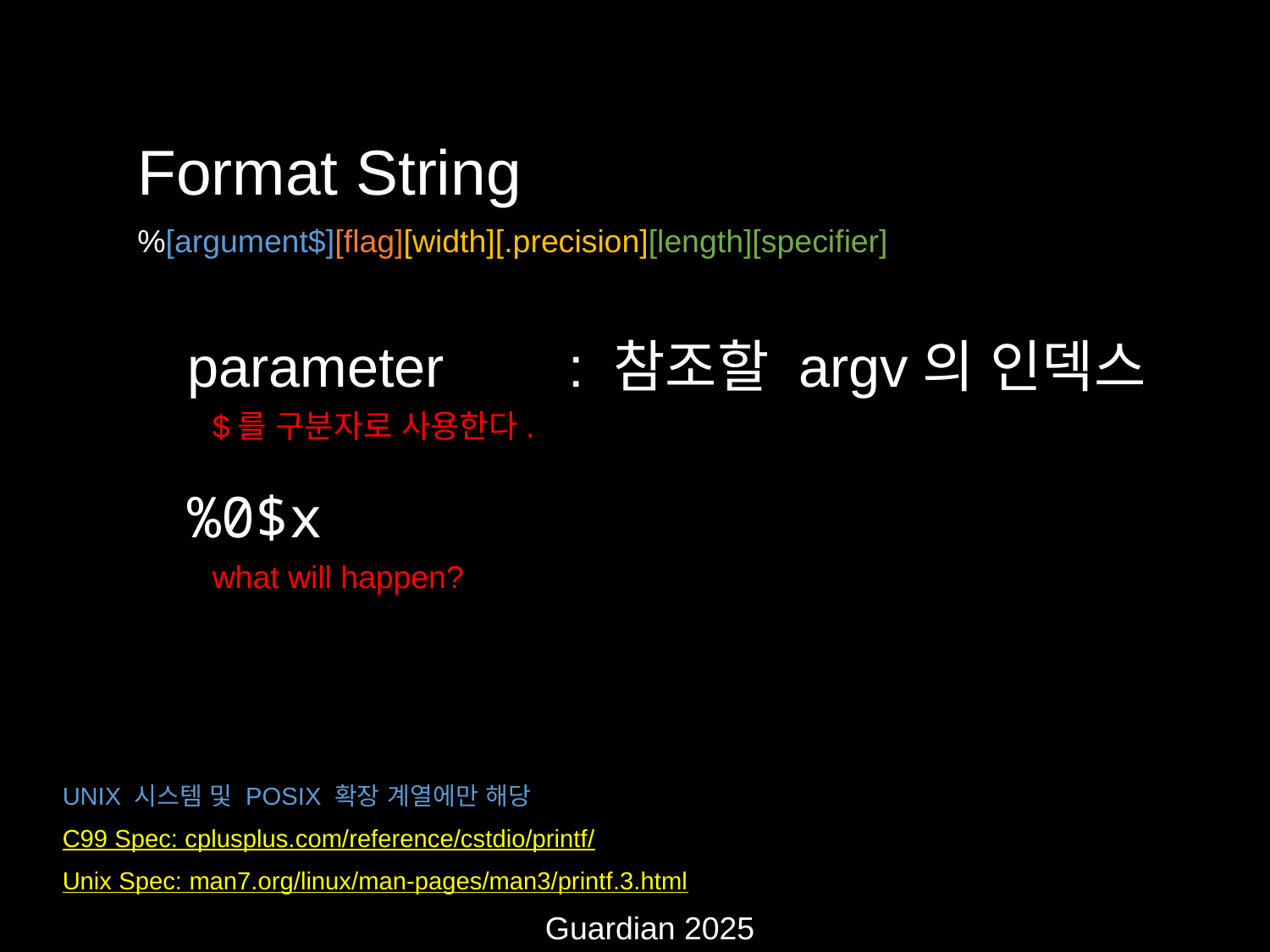

Format String
%[argument$][flag][width][.precision][length][specifier]
parameter	: 참조할 argv의 인덱스

%0$x
what will happen?
$를 구분자로 사용한다.
UNIX 시스템 및 POSIX 확장 계열에만 해당
C99 Spec: cplusplus.com/reference/cstdio/printf/
Unix Spec: man7.org/linux/man-pages/man3/printf.3.html